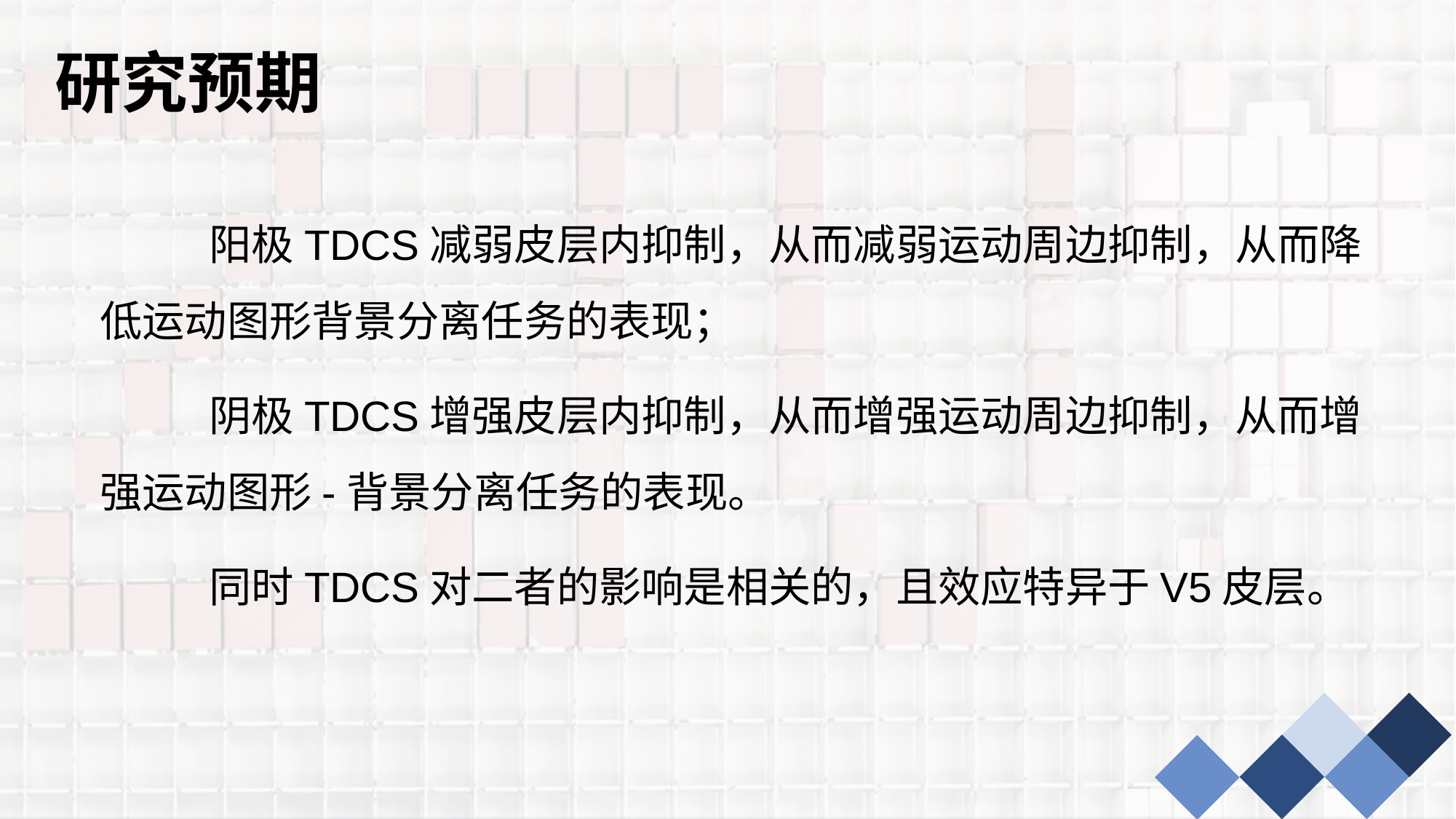

研究预期
	阳极TDCS减弱皮层内抑制，从而减弱运动周边抑制，从而降低运动图形背景分离任务的表现；
	阴极TDCS增强皮层内抑制，从而增强运动周边抑制，从而增强运动图形-背景分离任务的表现。
	同时TDCS对二者的影响是相关的，且效应特异于V5皮层。